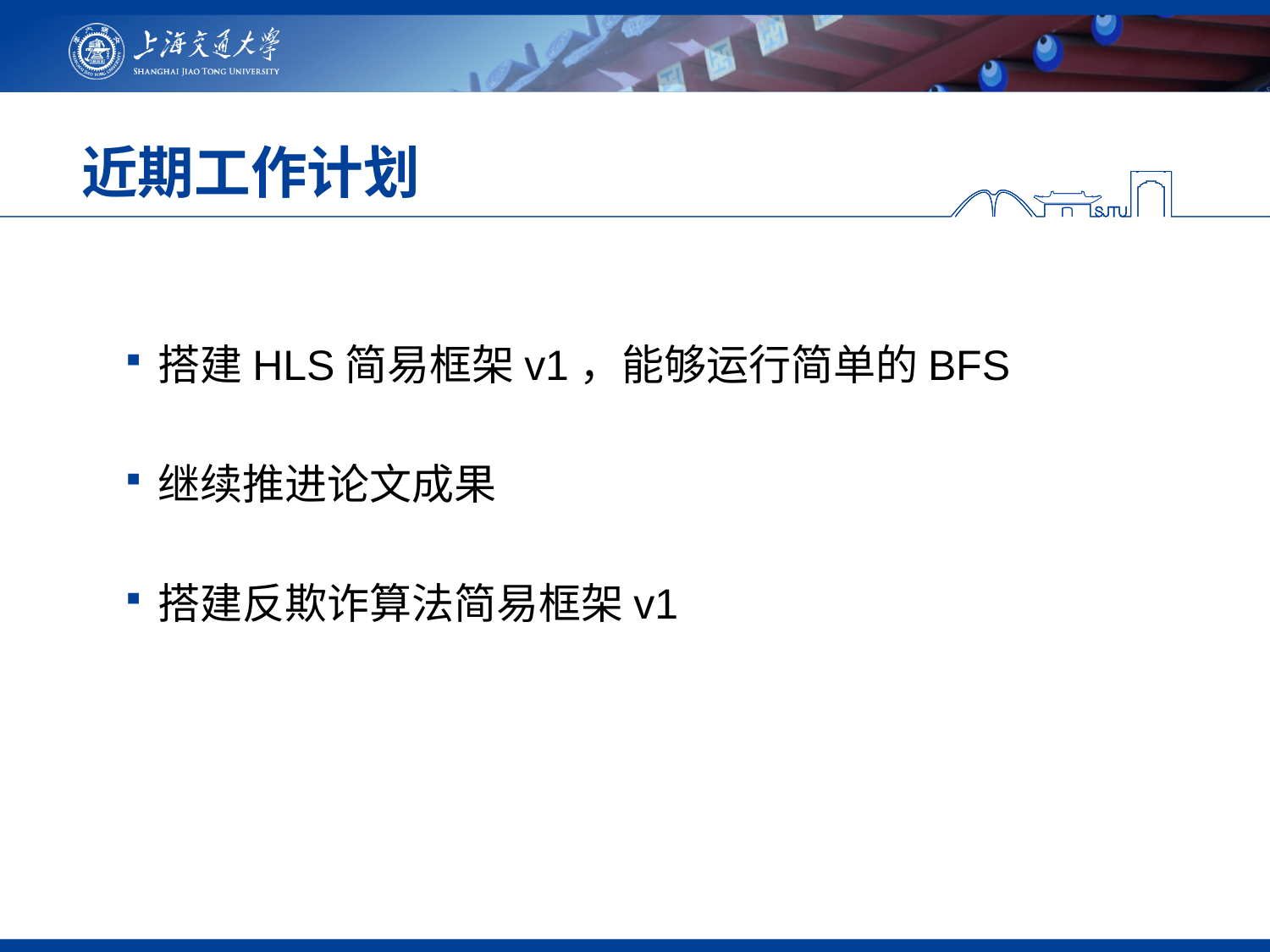

# 近期工作计划
搭建HLS简易框架v1，能够运行简单的BFS
继续推进论文成果
搭建反欺诈算法简易框架v1